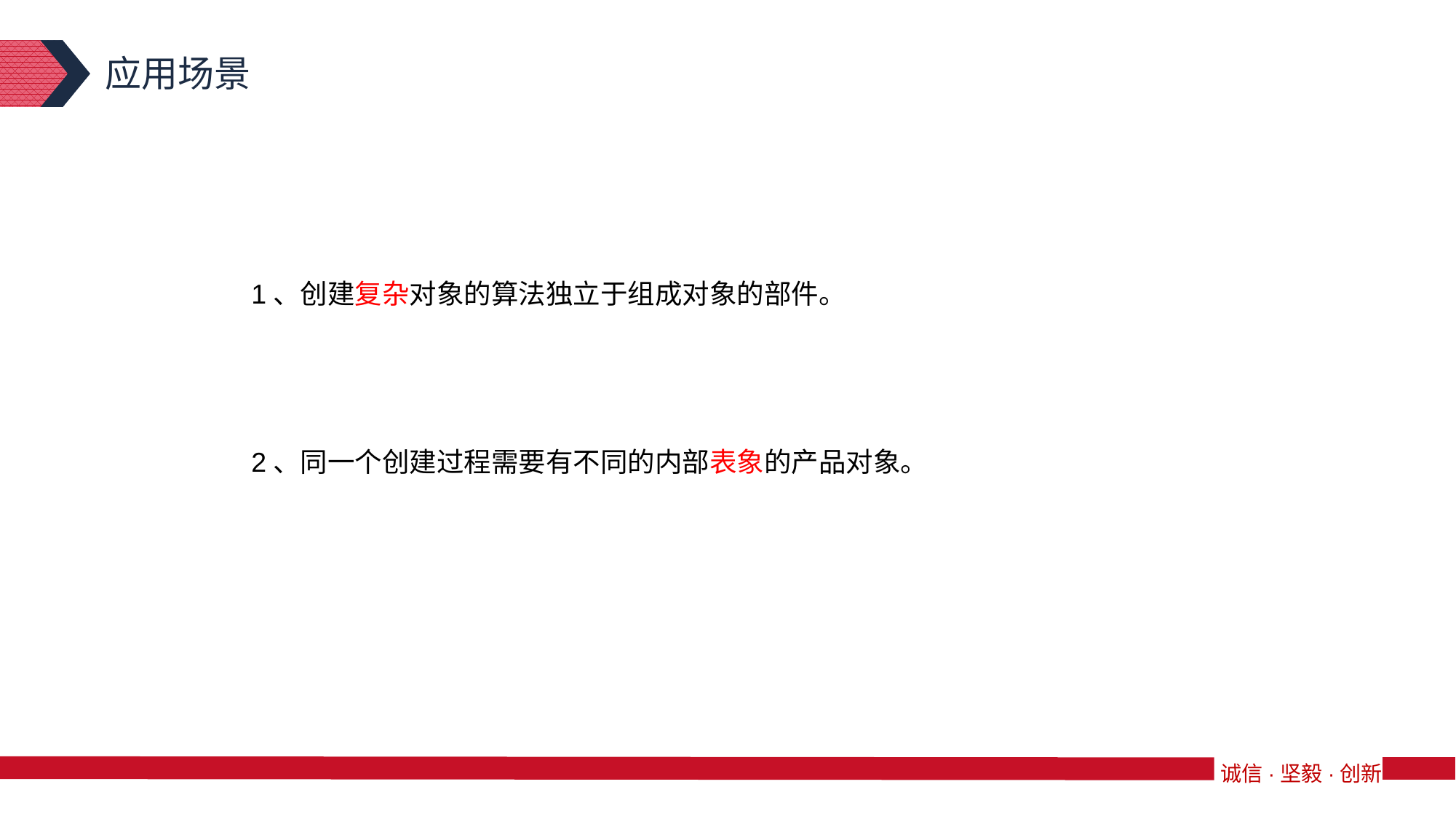

应用场景
1、创建复杂对象的算法独立于组成对象的部件。
2、同一个创建过程需要有不同的内部表象的产品对象。
诚信·坚毅·创新